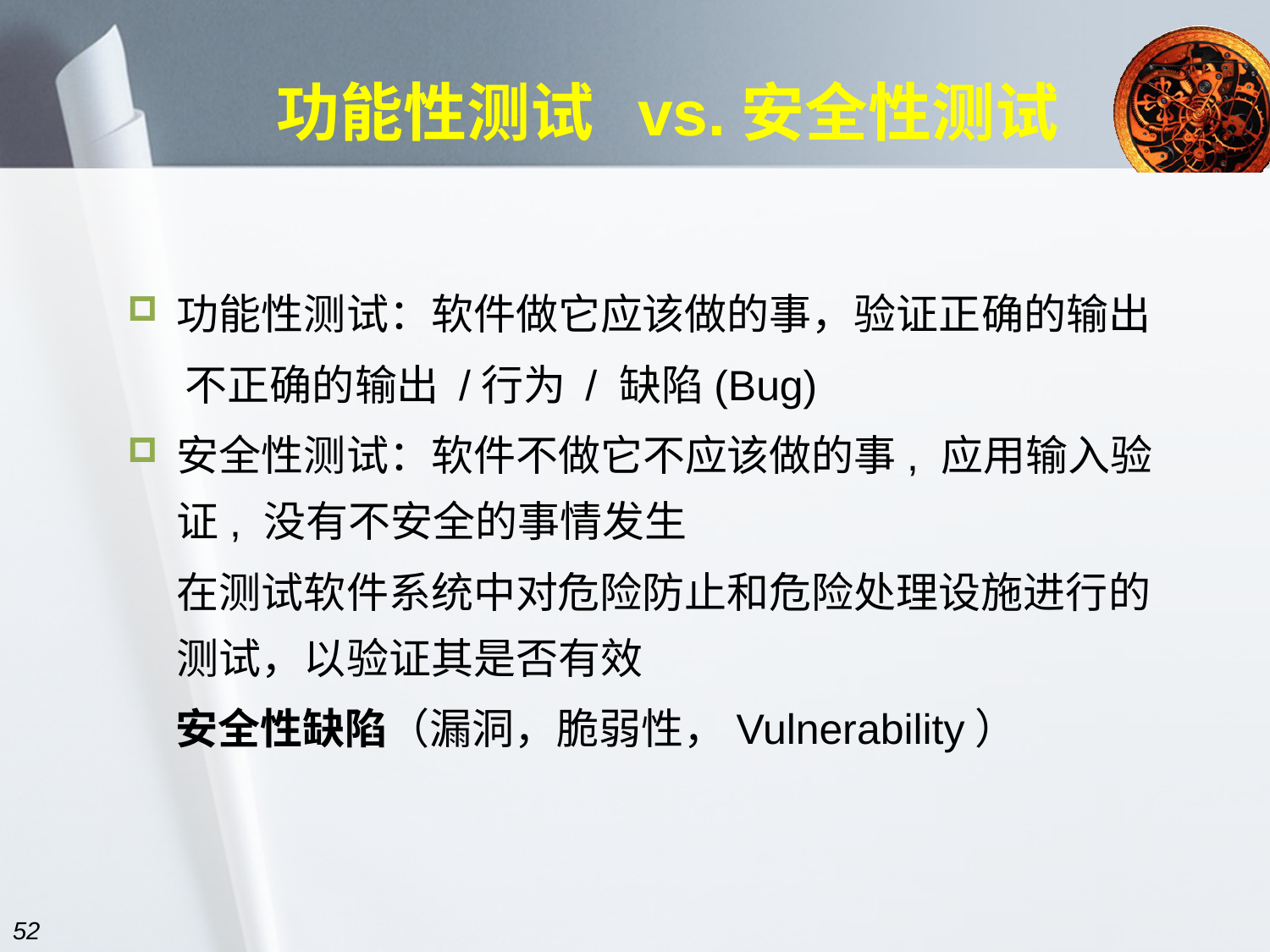

# 功能性测试  vs.安全性测试
功能性测试：软件做它应该做的事，验证正确的输出
     不正确的输出 /行为 / 缺陷(Bug)
安全性测试：软件不做它不应该做的事, 应用输入验证, 没有不安全的事情发生
在测试软件系统中对危险防止和危险处理设施进行的测试，以验证其是否有效
    安全性缺陷（漏洞，脆弱性，Vulnerability）
52